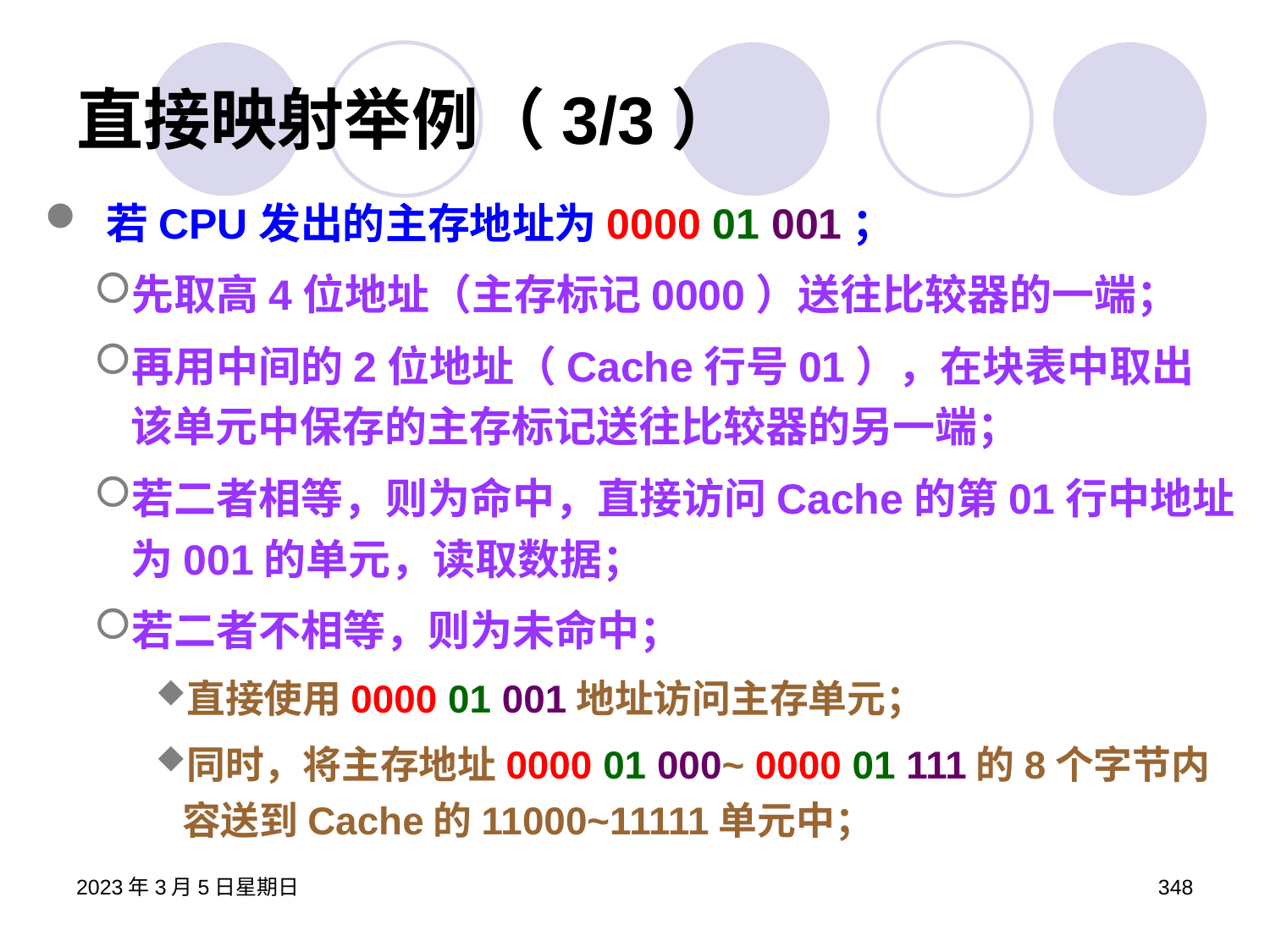

# 直接映射举例（3/3）
 若CPU发出的主存地址为0000 01 001；
先取高4位地址（主存标记0000）送往比较器的一端；
再用中间的2位地址（Cache行号01），在块表中取出该单元中保存的主存标记送往比较器的另一端；
若二者相等，则为命中，直接访问Cache的第01行中地址为001的单元，读取数据；
若二者不相等，则为未命中；
直接使用0000 01 001地址访问主存单元；
同时，将主存地址0000 01 000~ 0000 01 111的8个字节内容送到Cache的11000~11111单元中；
2023年3月5日星期日
348